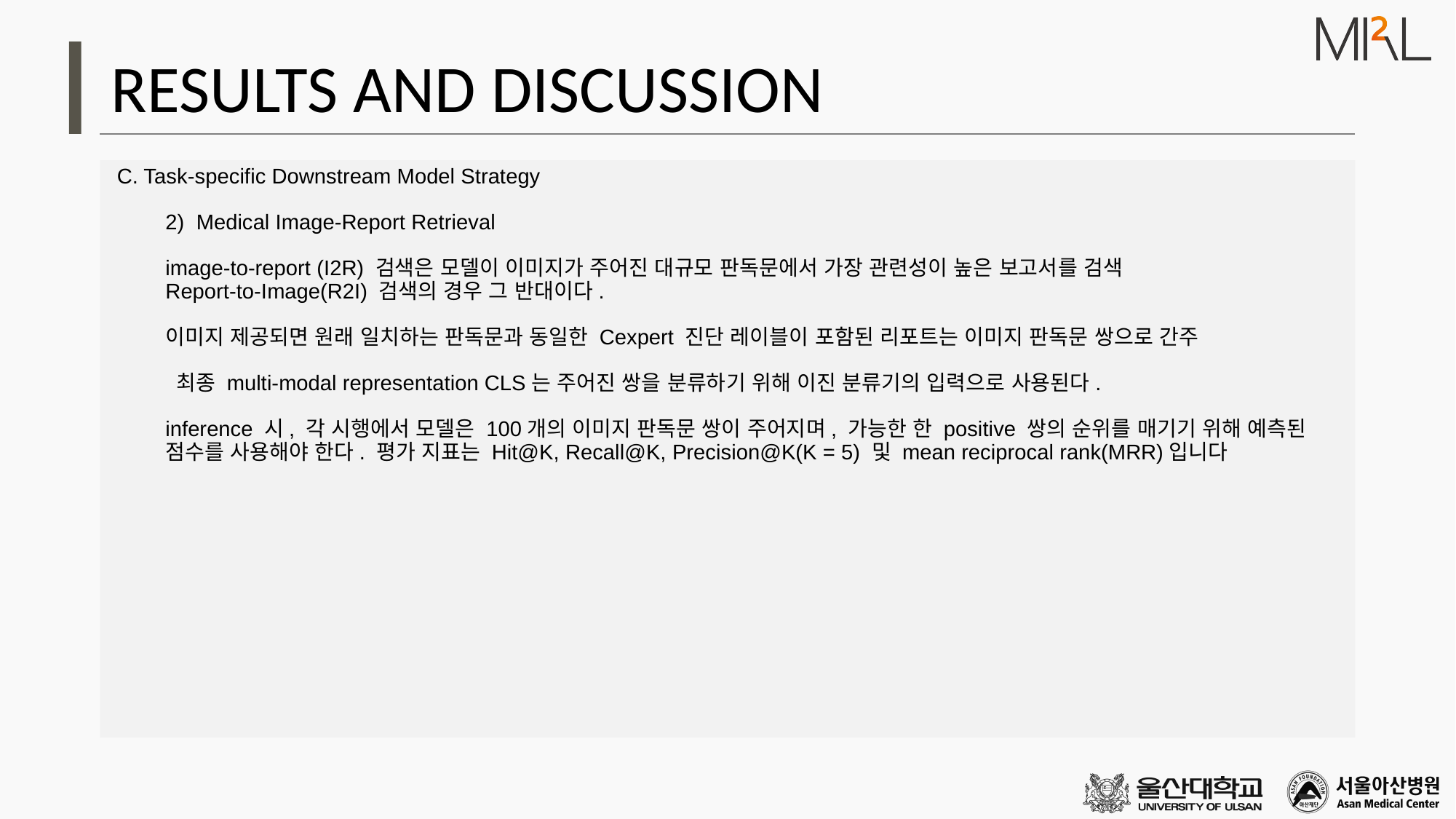

# RESULTS AND DISCUSSION
 C. Task-specific Downstream Model Strategy

2)  Medical Image-Report Retrieval

image-to-report (I2R) 검색은 모델이 이미지가 주어진 대규모 판독문에서 가장 관련성이 높은 보고서를 검색
Report-to-Image(R2I) 검색의 경우 그 반대이다.

이미지 제공되면 원래 일치하는 판독문과 동일한 Cexpert 진단 레이블이 포함된 리포트는 이미지 판독문 쌍으로 간주

 최종 multi-modal representation CLS는 주어진 쌍을 분류하기 위해 이진 분류기의 입력으로 사용된다.

inference 시, 각 시행에서 모델은 100개의 이미지 판독문 쌍이 주어지며, 가능한 한 positive 쌍의 순위를 매기기 위해 예측된 점수를 사용해야 한다. 평가 지표는 Hit@K, Recall@K, Precision@K(K = 5) 및 mean reciprocal rank(MRR)입니다